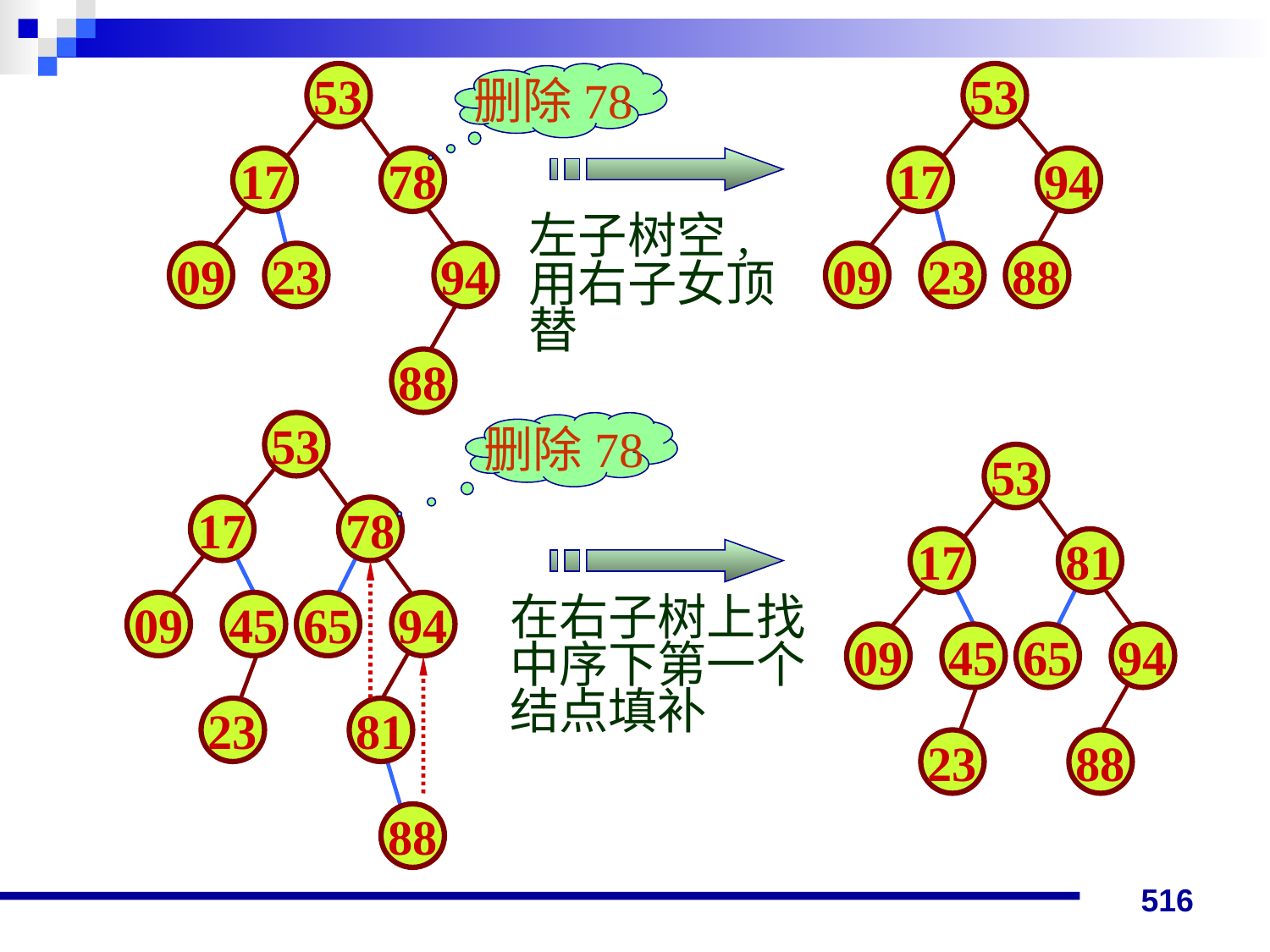

53
删除78
53

17
78

17
94

左子树空, 用右子女顶替
09
23
94
09
23
88

88
53
删除78
53

17
78

17
81

在右子树上找中序下第一个结点填补
09
45
65
94
09
45
65
94

23
81
23
88

88
516